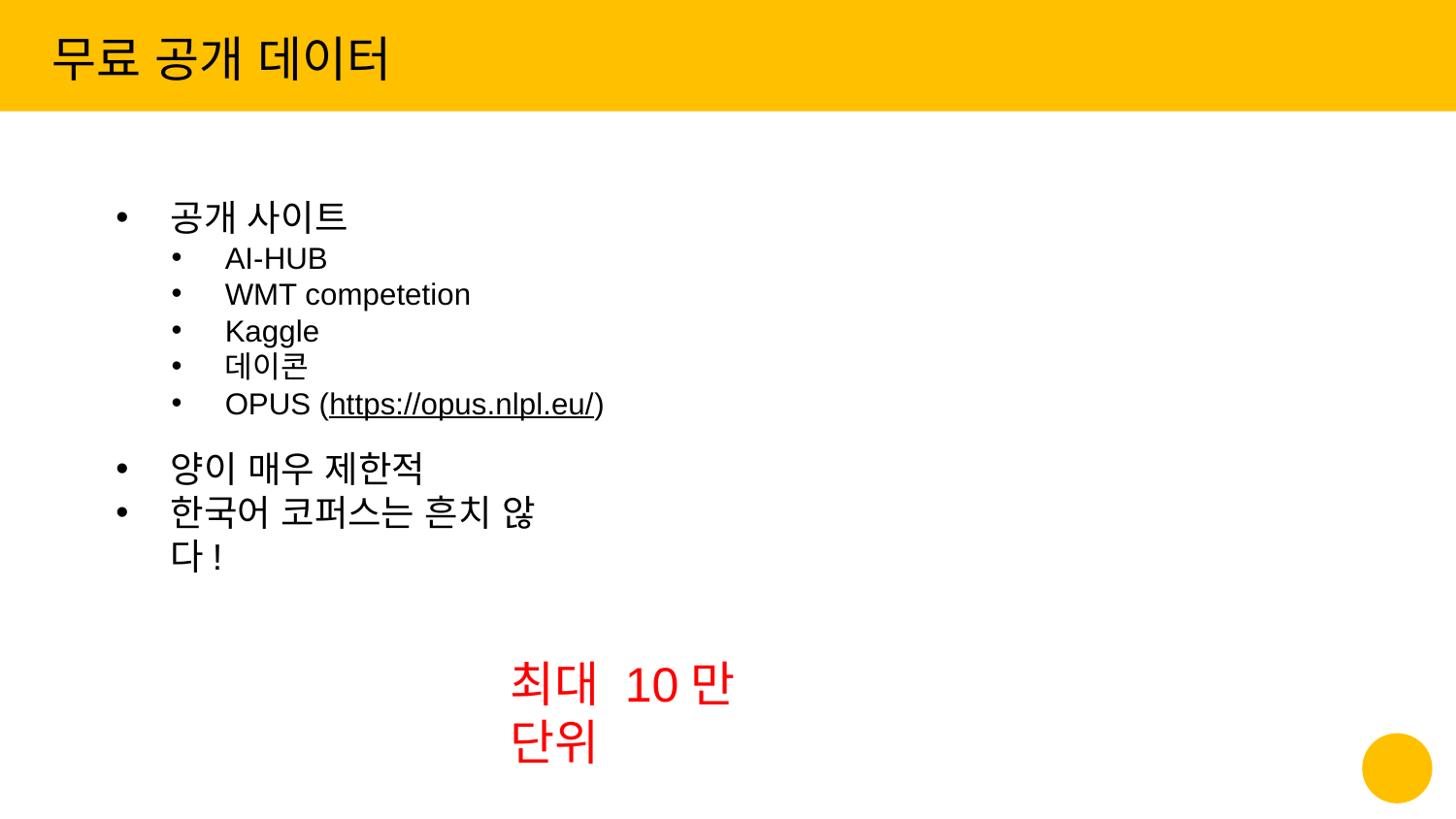

무료 공개 데이터
공개 사이트
AI-HUB
WMT competetion
Kaggle
데이콘
OPUS (https://opus.nlpl.eu/)

양이 매우 제한적
한국어 코퍼스는 흔치 않다!
14
최대 10만 단위